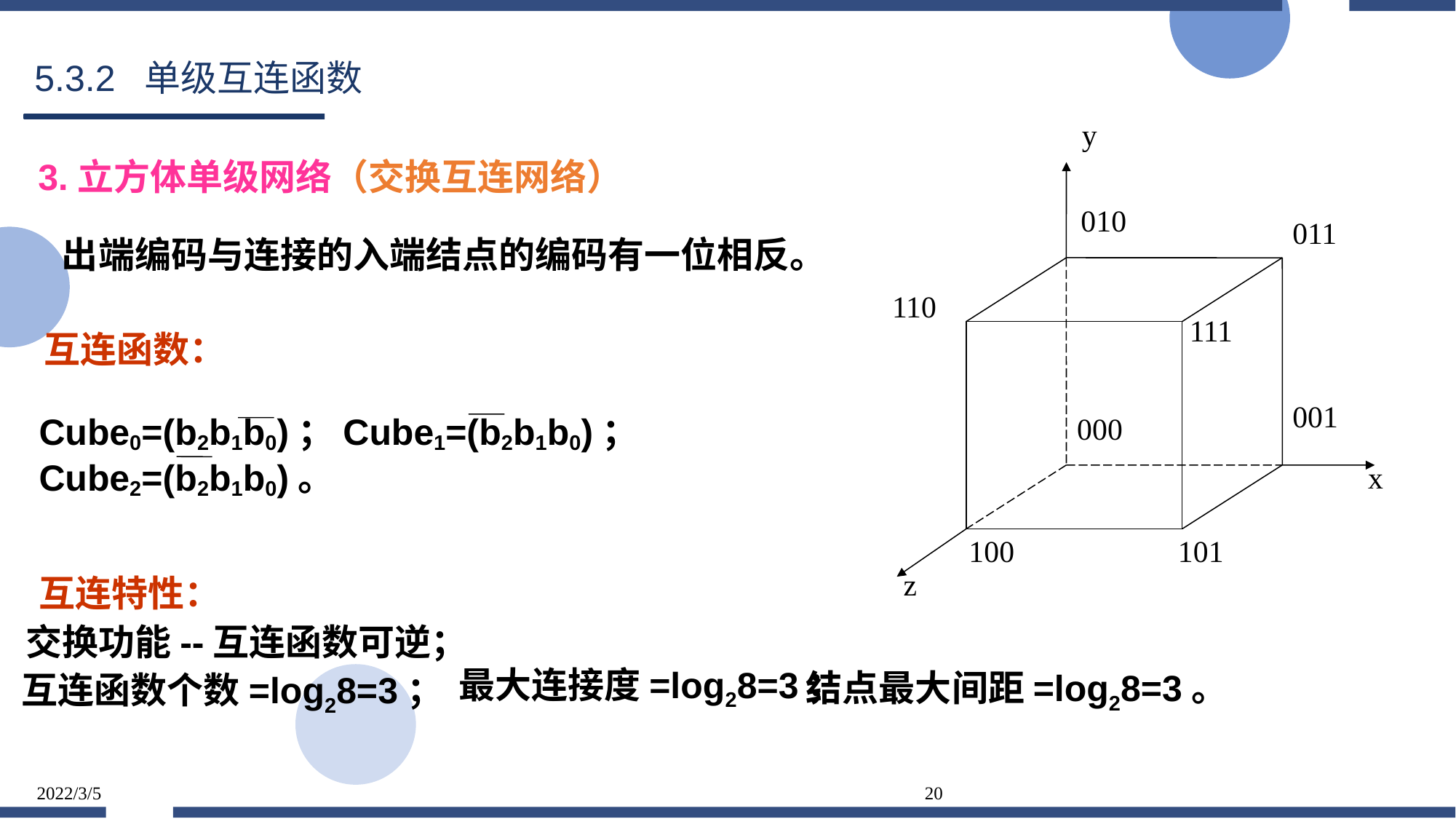

# 5.3.2  单级互连函数
y

010
011

110
111

001
000
x

100
101

z
3.立方体单级网络（交换互连网络）
  出端编码与连接的入端结点的编码有一位相反。
  互连函数：
  Cube0=(b2b1b0)；Cube1=(b2b1b0)；
  Cube2=(b2b1b0)。

  互连特性：
    交换功能--互连函数可逆；
最大连接度=log28=3；
    结点最大间距=log28=3。
    互连函数个数=log28=3；

2022/3/5
20